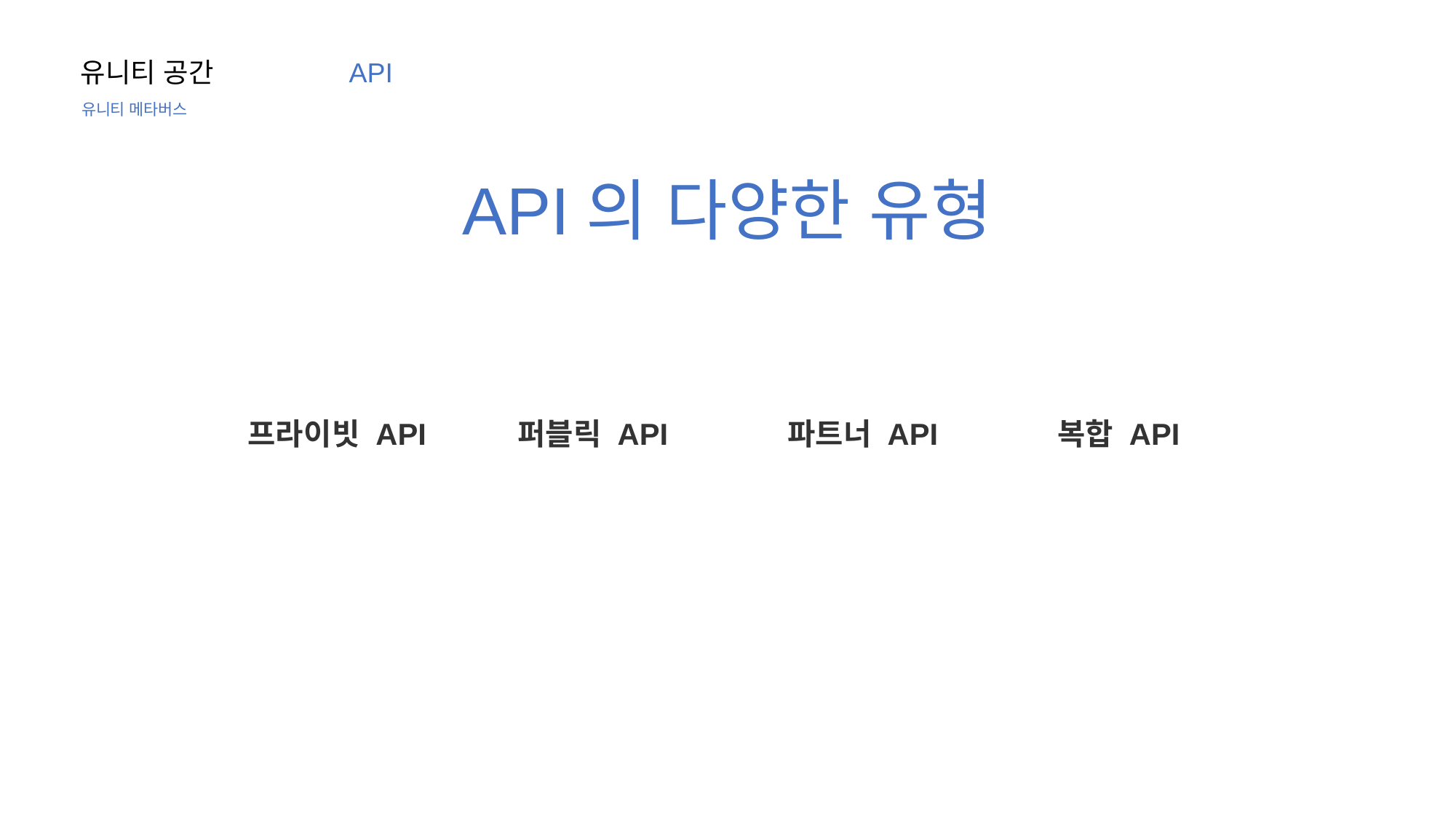

유니티 공간
API
유니티 메타버스
API의 다양한 유형
프라이빗 API
퍼블릭 API
파트너 API
복합 API